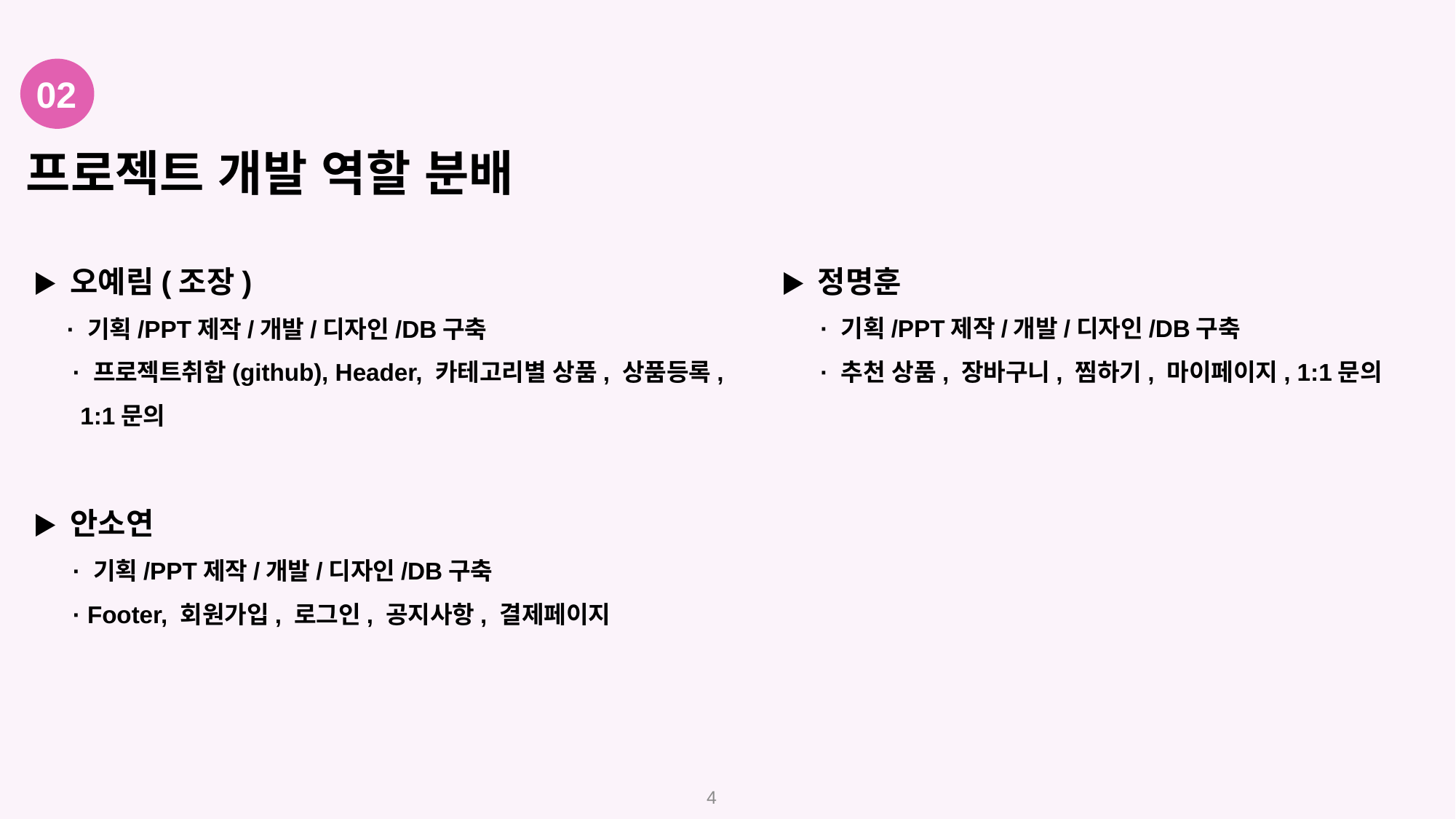

# 프로젝트 개발 역할 분배

02
▶ 오예림(조장)
     · 기획/PPT제작/개발/디자인/DB구축
     · 프로젝트취합(github), Header, 카테고리별 상품, 상품등록,
       1:1문의

▶ 안소연
     · 기획/PPT제작/개발/디자인/DB구축
     · Footer, 회원가입, 로그인, 공지사항, 결제페이지
▶ 정명훈
     · 기획/PPT제작/개발/디자인/DB구축
     · 추천 상품, 장바구니, 찜하기, 마이페이지, 1:1문의

4